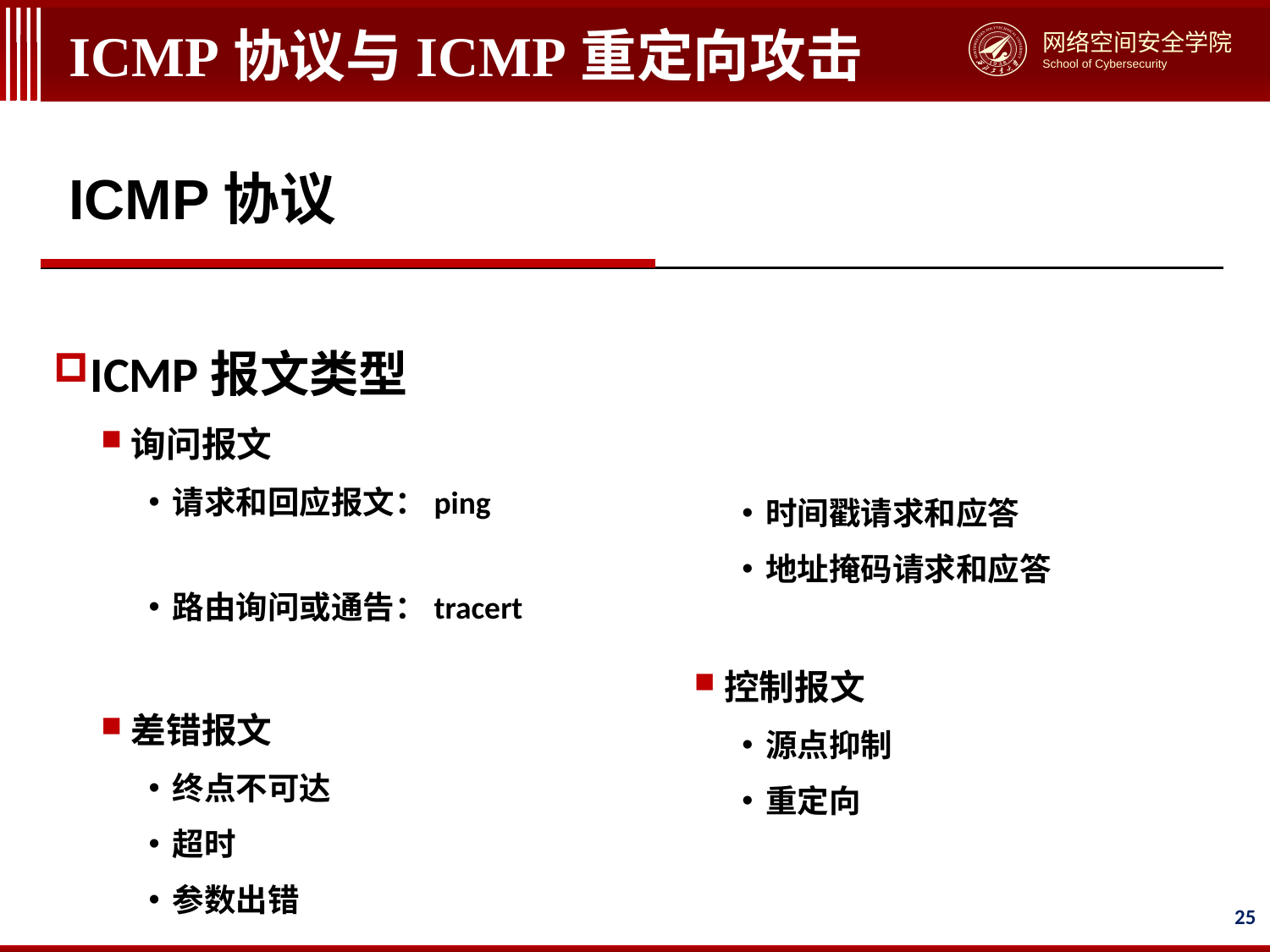

# ICMP协议与ICMP重定向攻击
ICMP协议
ICMP报文类型
询问报文
请求和回应报文：ping
路由询问或通告：tracert

差错报文
终点不可达
超时
参数出错
时间戳请求和应答
地址掩码请求和应答

控制报文
源点抑制
重定向